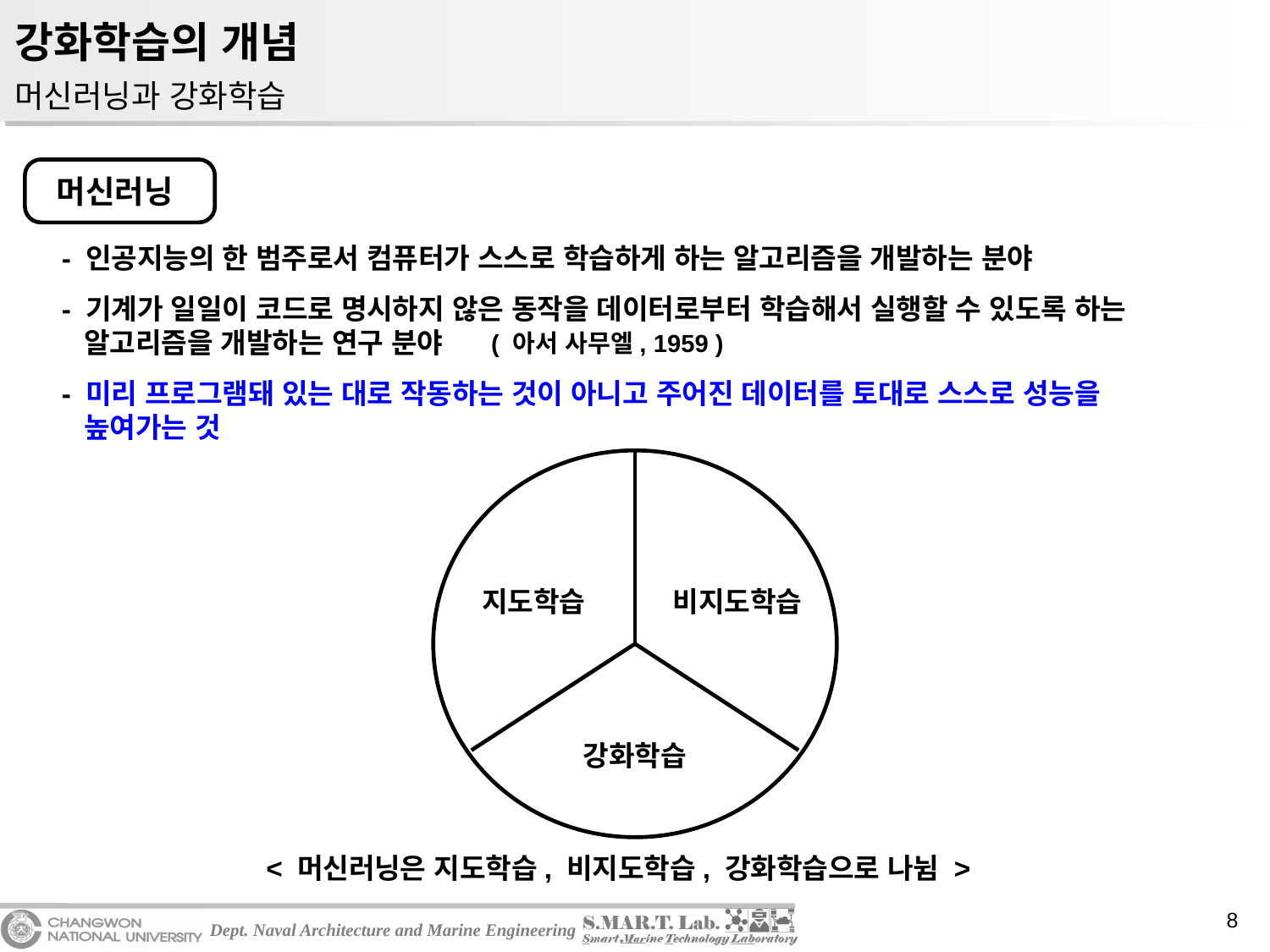

# 강화학습의 개념
머신러닝과 강화학습

머신러닝
- 인공지능의 한 범주로서 컴퓨터가 스스로 학습하게 하는 알고리즘을 개발하는 분야
- 기계가 일일이 코드로 명시하지 않은 동작을 데이터로부터 학습해서 실행할 수 있도록 하는
  알고리즘을 개발하는 연구 분야
( 아서 사무엘, 1959 )
- 미리 프로그램돼 있는 대로 작동하는 것이 아니고 주어진 데이터를 토대로 스스로 성능을
  높여가는 것

지도학습
비지도학습
강화학습
< 머신러닝은 지도학습, 비지도학습, 강화학습으로 나뉨 >
8